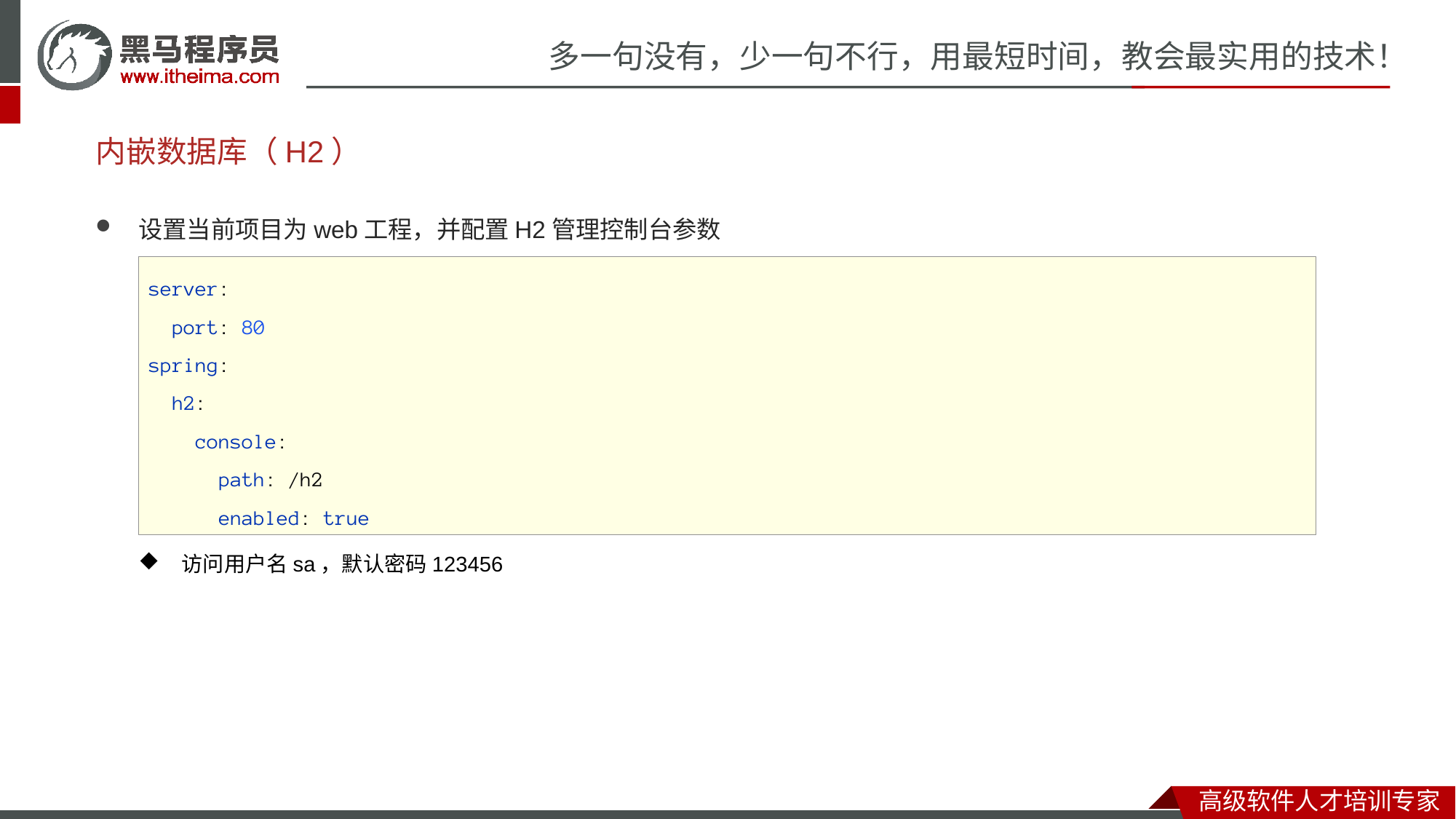

# 内嵌数据库（H2）
设置当前项目为web工程，并配置H2管理控制台参数

访问用户名sa，默认密码123456

server:
  port: 80
spring:
  h2:
    console:
      path: /h2
      enabled: true